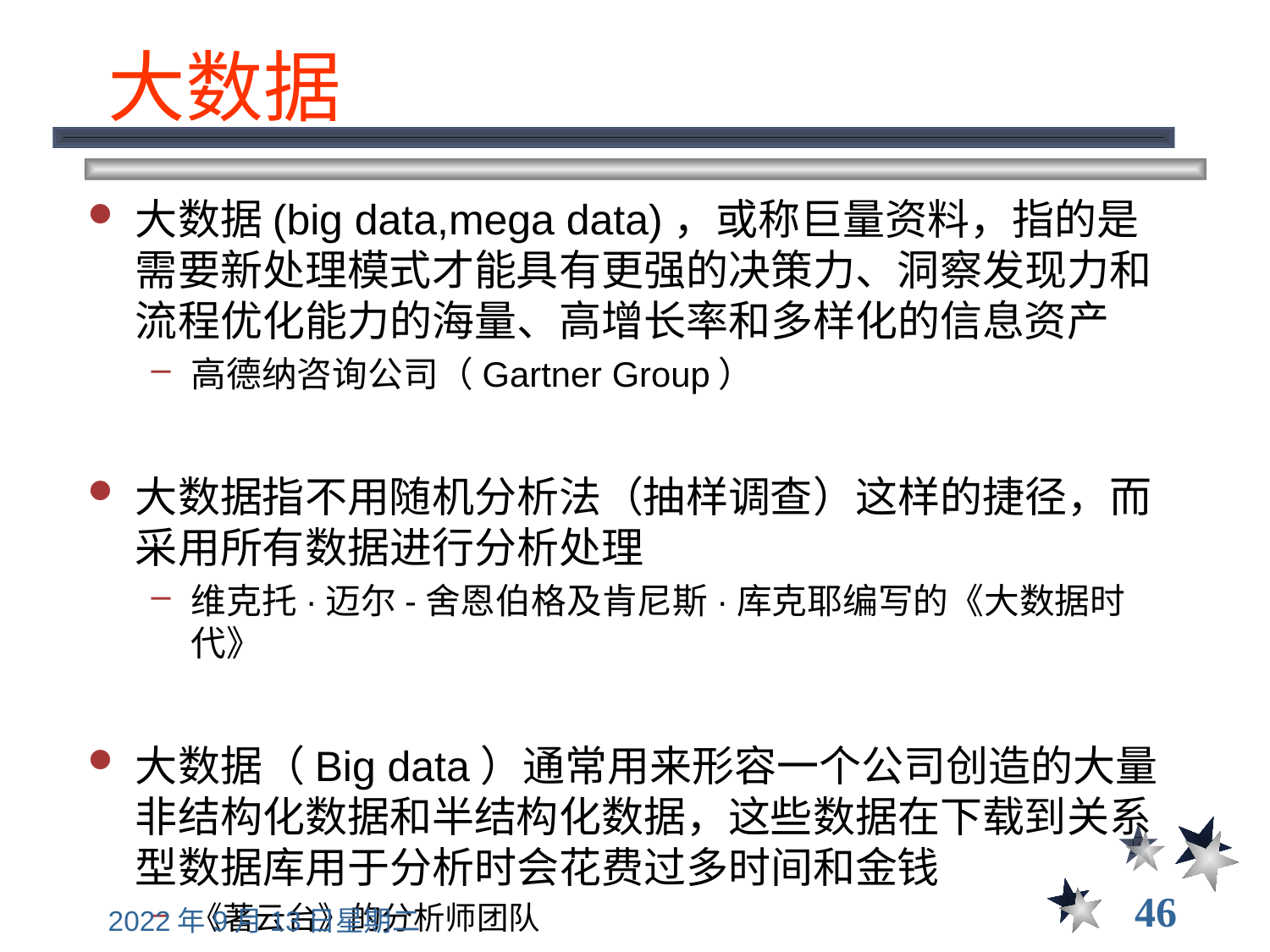

# 大数据
大数据(big data,mega data)，或称巨量资料，指的是需要新处理模式才能具有更强的决策力、洞察发现力和流程优化能力的海量、高增长率和多样化的信息资产
高德纳咨询公司（Gartner Group）

大数据指不用随机分析法（抽样调查）这样的捷径，而采用所有数据进行分析处理
维克托·迈尔-舍恩伯格及肯尼斯·库克耶编写的《大数据时代》

大数据（Big data）通常用来形容一个公司创造的大量非结构化数据和半结构化数据，这些数据在下载到关系型数据库用于分析时会花费过多时间和金钱
《著云台》的分析师团队
46
2022年9月13日星期二
大数据管理----前言